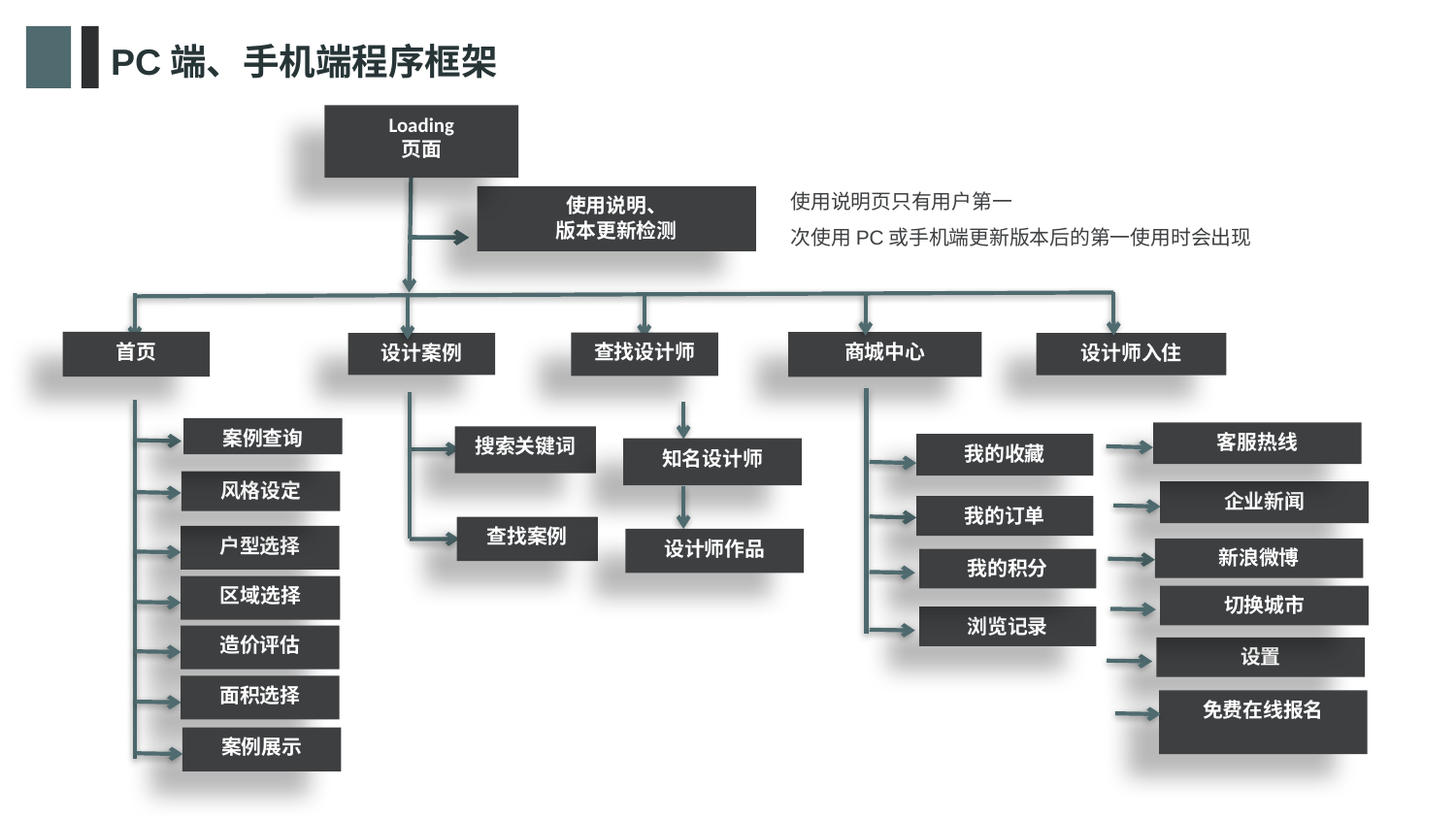

PC端、手机端程序框架

Loading
页面
使用说明页只有用户第一
次使用PC或手机端更新版本后的第一使用时会出现
使用说明、
版本更新检测

首页
商城中心

查找设计师
设计师入住
设计案例
案例查询
客服热线
搜索关键词
我的收藏
知名设计师
风格设定
企业新闻
我的订单
查找案例
户型选择
设计师作品
新浪微博
我的积分
区域选择
切换城市
浏览记录
造价评估
设置
面积选择
免费在线报名
案例展示